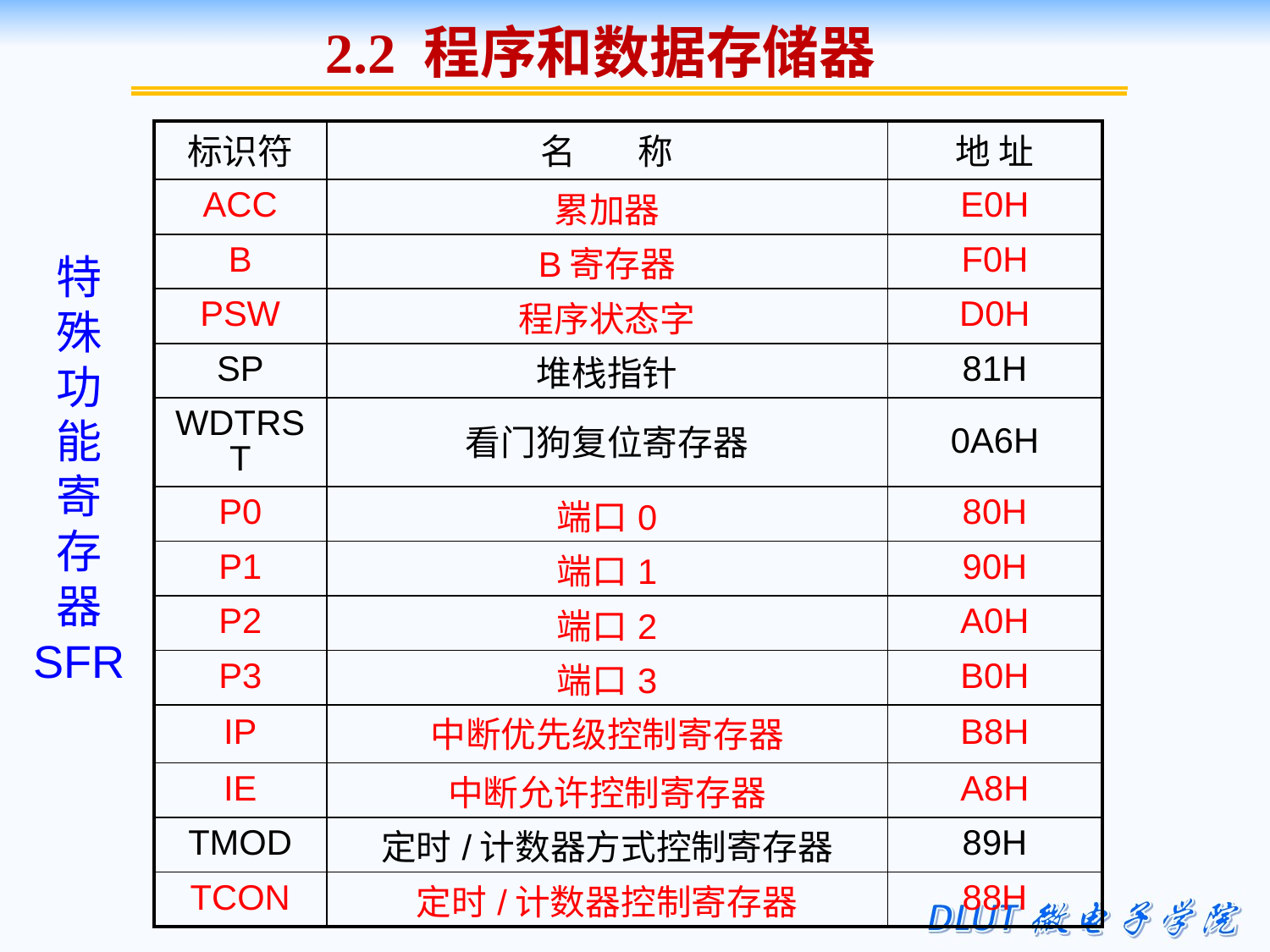

2.2 程序和数据存储器
| 标识符 | 名 称 | 地 址 |
| --- | --- | --- |
| ACC | 累加器 | E0H |
| B | B寄存器 | F0H |
| PSW | 程序状态字 | D0H |
| SP | 堆栈指针 | 81H |
| WDTRST | 看门狗复位寄存器 | 0A6H |
| P0 | 端口0 | 80H |
| P1 | 端口1 | 90H |
| P2 | 端口2 | A0H |
| P3 | 端口3 | B0H |
| IP | 中断优先级控制寄存器 | B8H |
| IE | 中断允许控制寄存器 | A8H |
| TMOD | 定时/计数器方式控制寄存器 | 89H |
| TCON | 定时/计数器控制寄存器 | 88H |
特
殊
功
能
寄
存
器
SFR